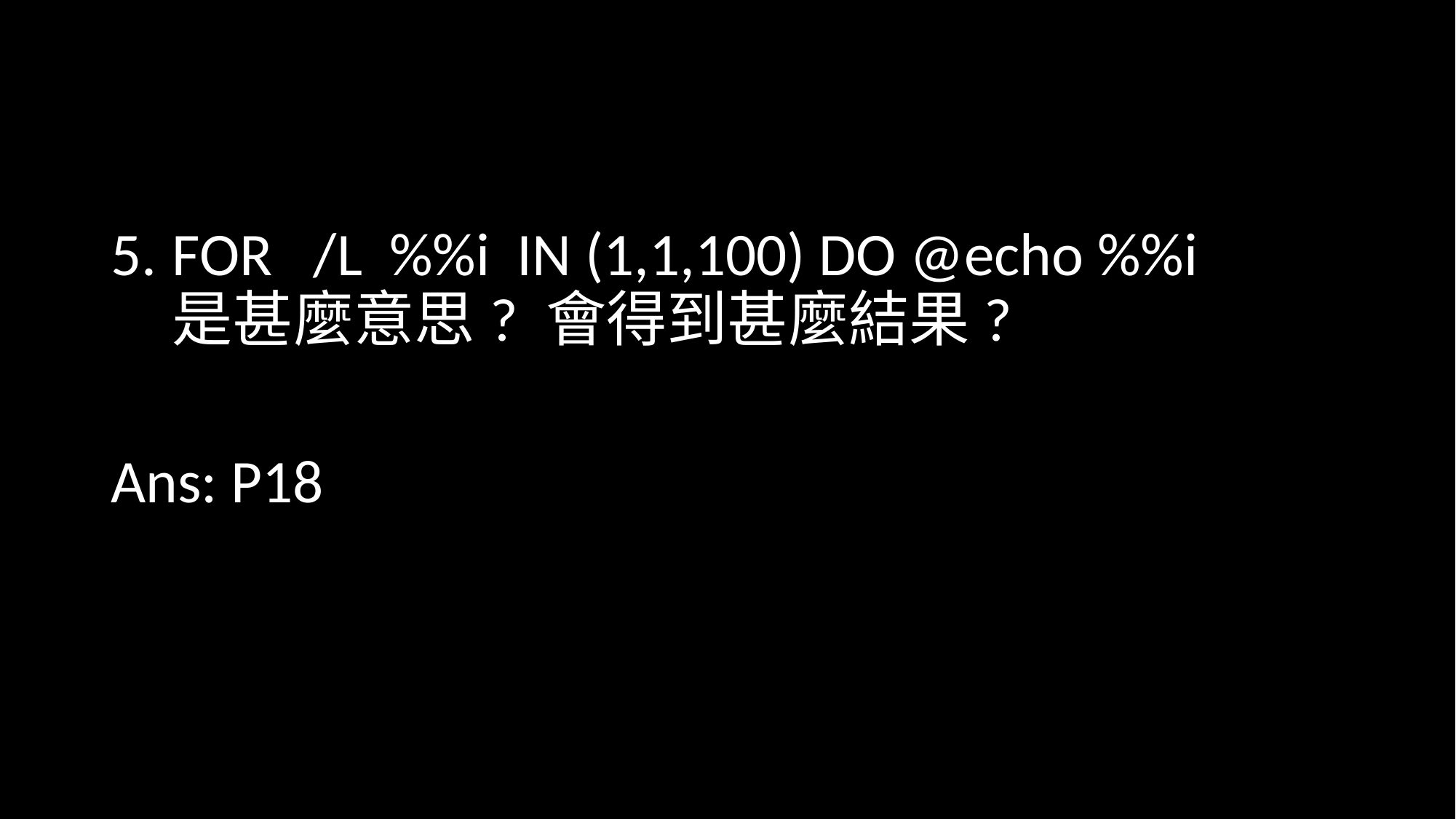

#
FOR   /L  %%i  IN (1,1,100) DO @echo %%i
是甚麼意思? 會得到甚麼結果?

Ans: P18